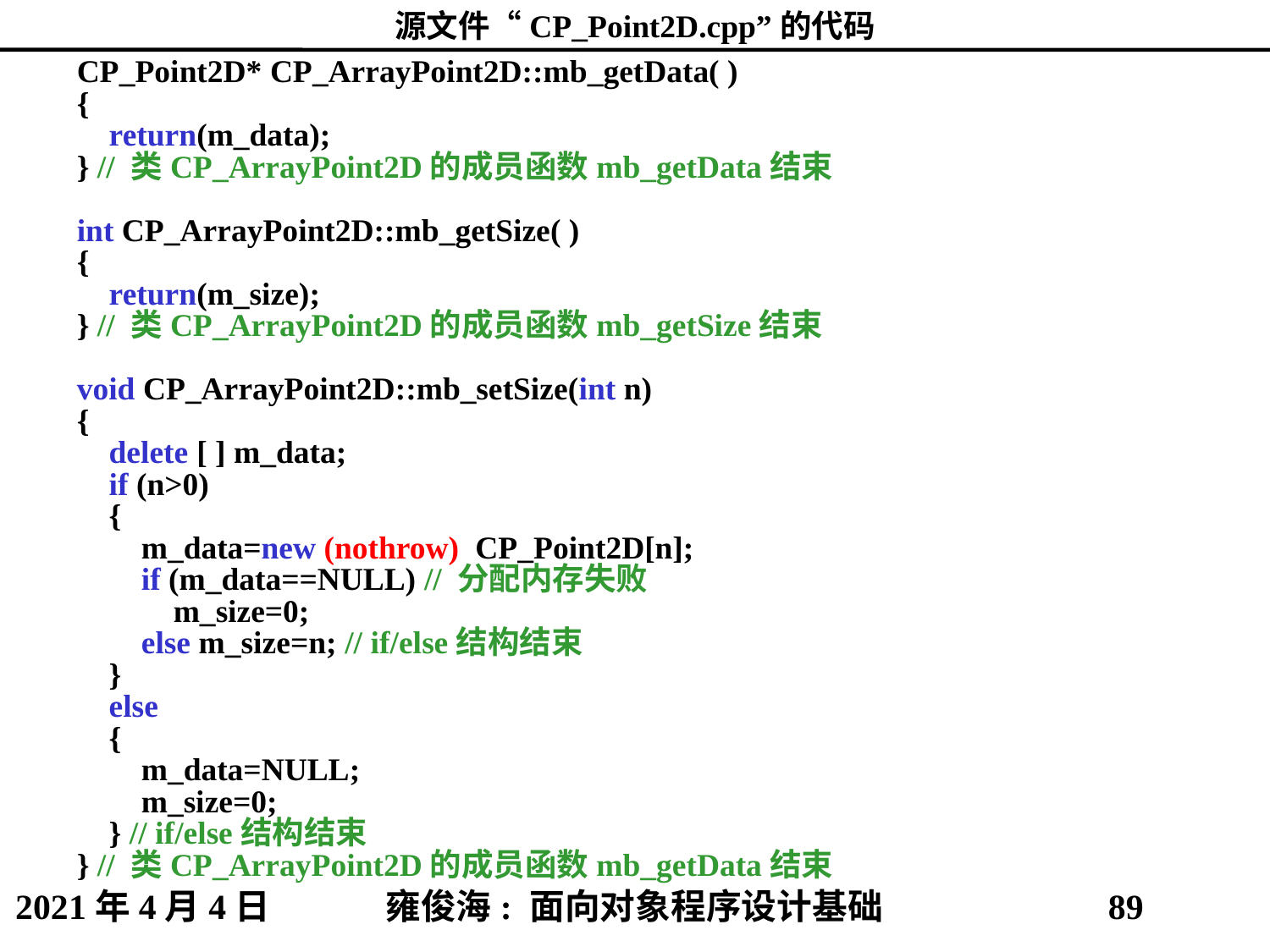

# 源文件“CP_Point2D.cpp”的代码

CP_Point2D* CP_ArrayPoint2D::mb_getData( )
{
    return(m_data);
} // 类CP_ArrayPoint2D的成员函数mb_getData结束

int CP_ArrayPoint2D::mb_getSize( )
{
    return(m_size);
} // 类CP_ArrayPoint2D的成员函数mb_getSize结束

void CP_ArrayPoint2D::mb_setSize(int n)
{
    delete [ ] m_data;
    if (n>0)
    {
        m_data=new (nothrow)  CP_Point2D[n];
        if (m_data==NULL) // 分配内存失败
            m_size=0;
        else m_size=n; // if/else结构结束
    }
    else
    {
        m_data=NULL;
        m_size=0;
    } // if/else结构结束
} // 类CP_ArrayPoint2D的成员函数mb_getData结束
2021年4月4日
雍俊海: 面向对象程序设计基础
89